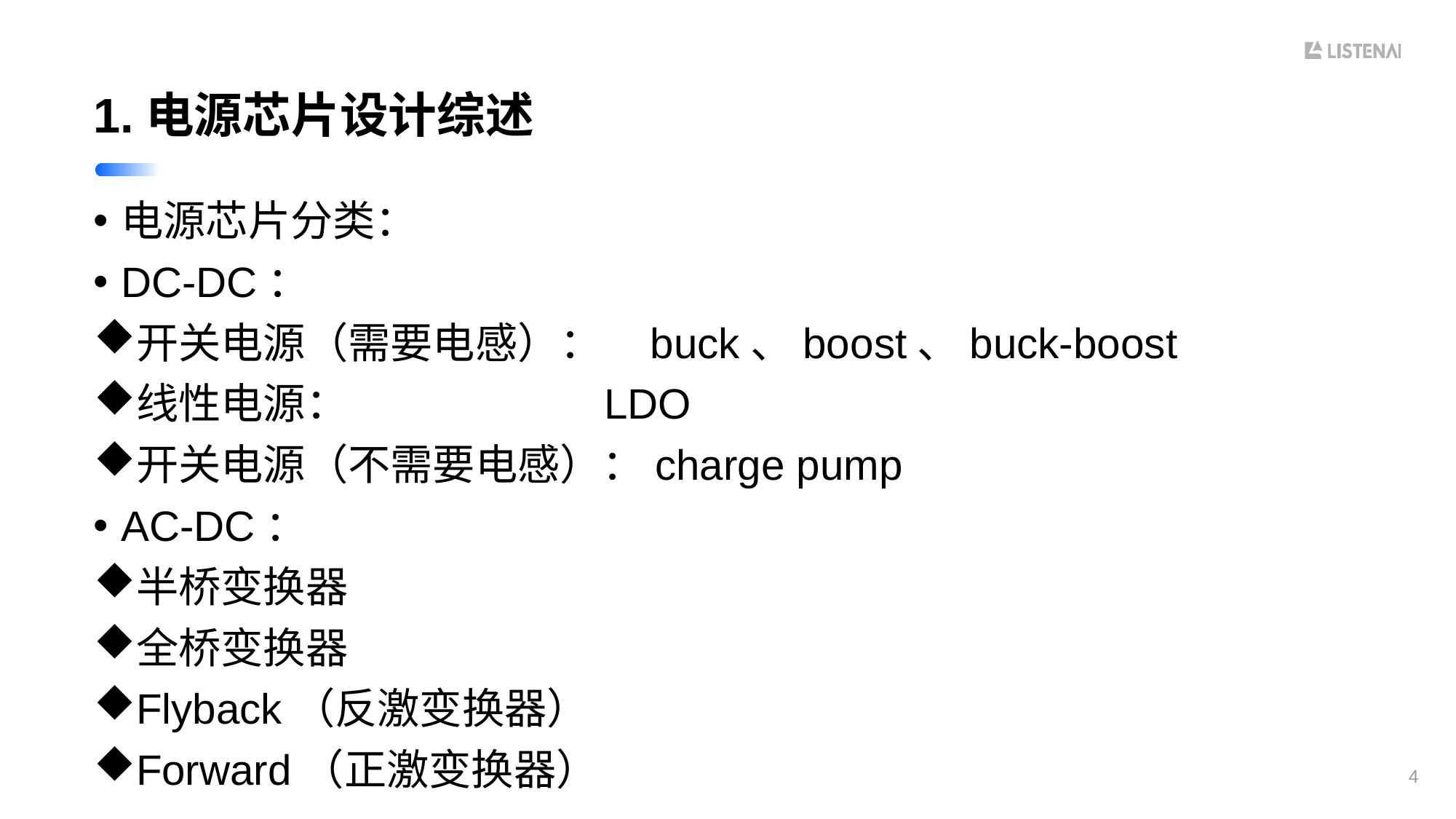

# 1.电源芯片设计综述
电源芯片分类：
DC-DC：
开关电源（需要电感）：    buck、boost、buck-boost
线性电源：                          LDO
开关电源（不需要电感）：charge pump
AC-DC：
半桥变换器
全桥变换器
Flyback（反激变换器）
Forward（正激变换器）

4